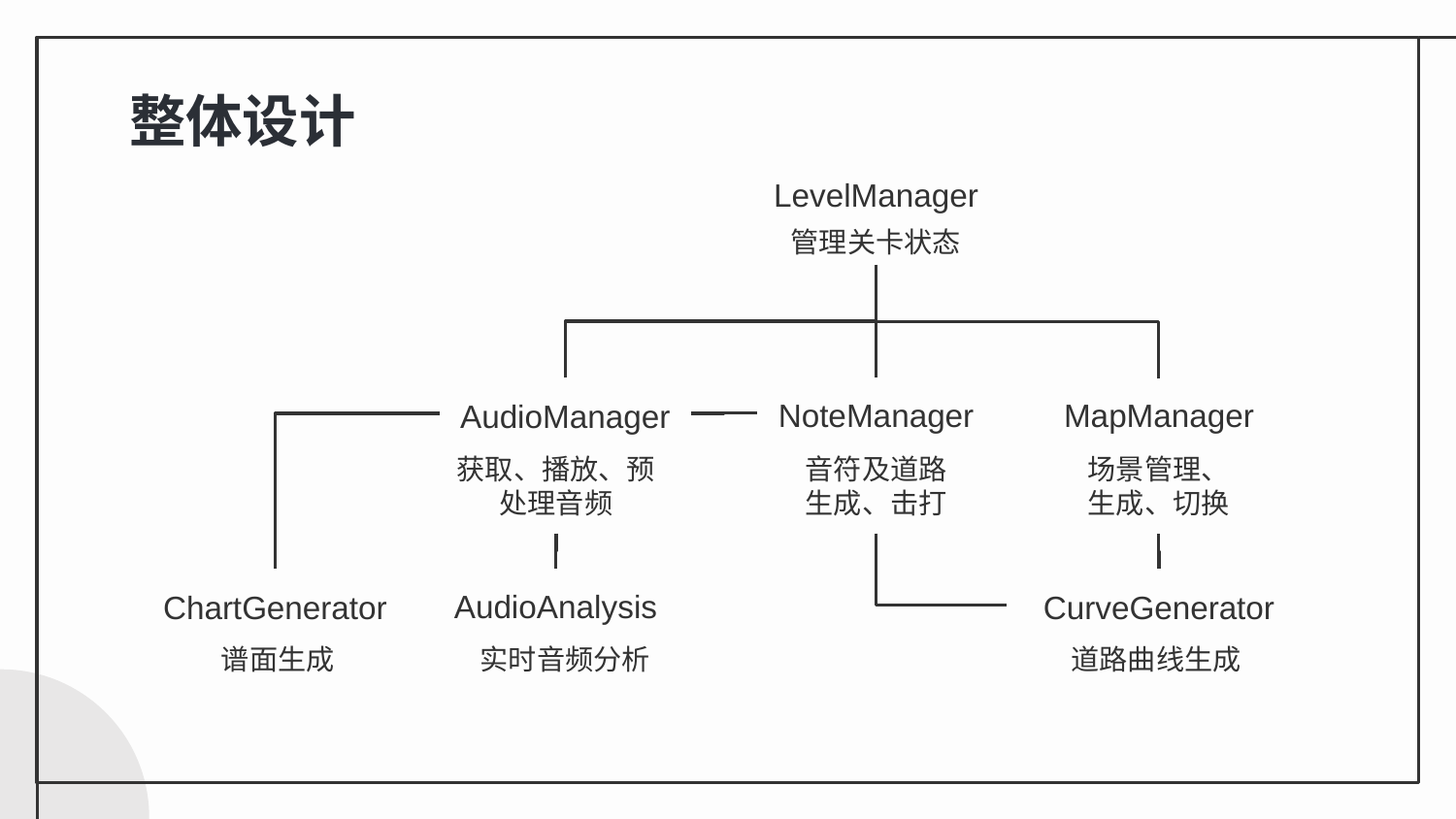

# 整体设计
LevelManager
管理关卡状态
AudioManager
NoteManager
MapManager
获取、播放、预处理音频
音符及道路生成、击打
场景管理、生成、切换
AudioAnalysis
ChartGenerator
CurveGenerator
道路曲线生成
谱面生成
实时音频分析